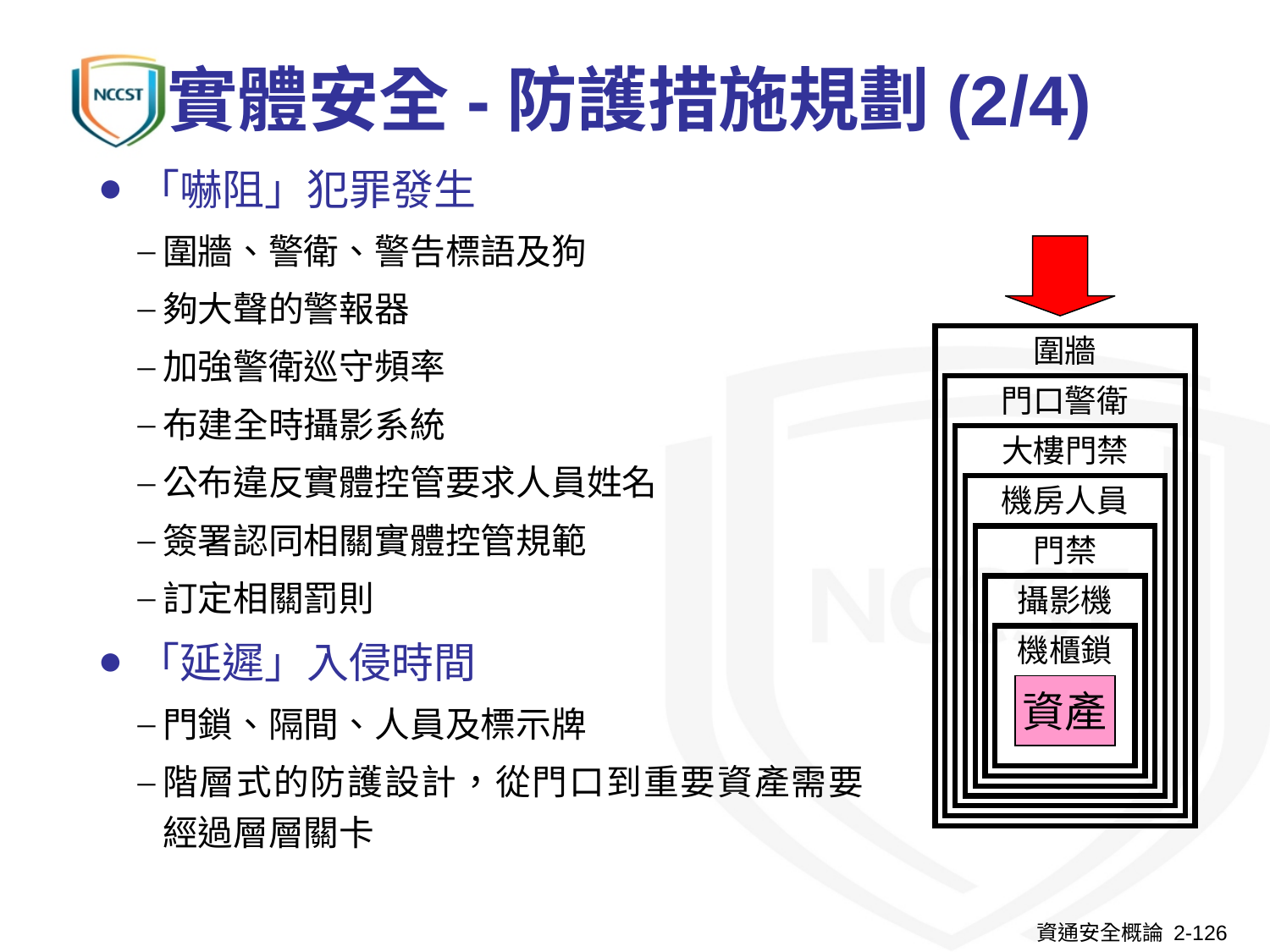

# 實體安全-防護措施規劃(2/4)
「嚇阻」犯罪發生
圍牆、警衛、警告標語及狗
夠大聲的警報器
加強警衛巡守頻率
布建全時攝影系統
公布違反實體控管要求人員姓名
簽署認同相關實體控管規範
訂定相關罰則
「延遲」入侵時間
門鎖、隔間、人員及標示牌
階層式的防護設計，從門口到重要資產需要經過層層關卡

圍牆
門口警衛
大樓門禁
機房人員
門禁
攝影機
機櫃鎖
資產